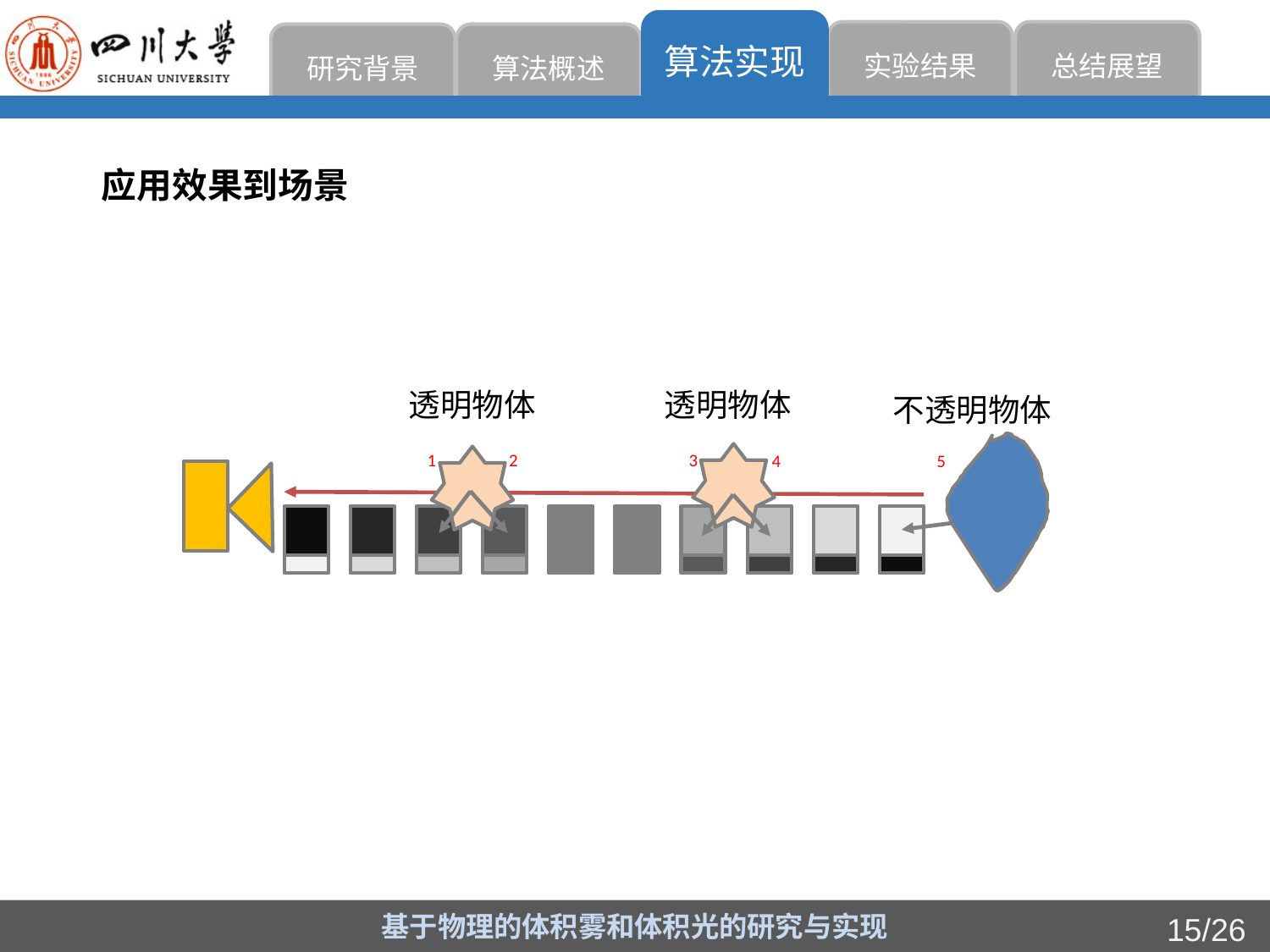

算法实现
实验结果
总结展望
研究背景
算法概述

应用效果到场景
透明物体
透明物体
不透明物体
3
1
2

4
5

基于物理的体积雾和体积光的研究与实现
15/26